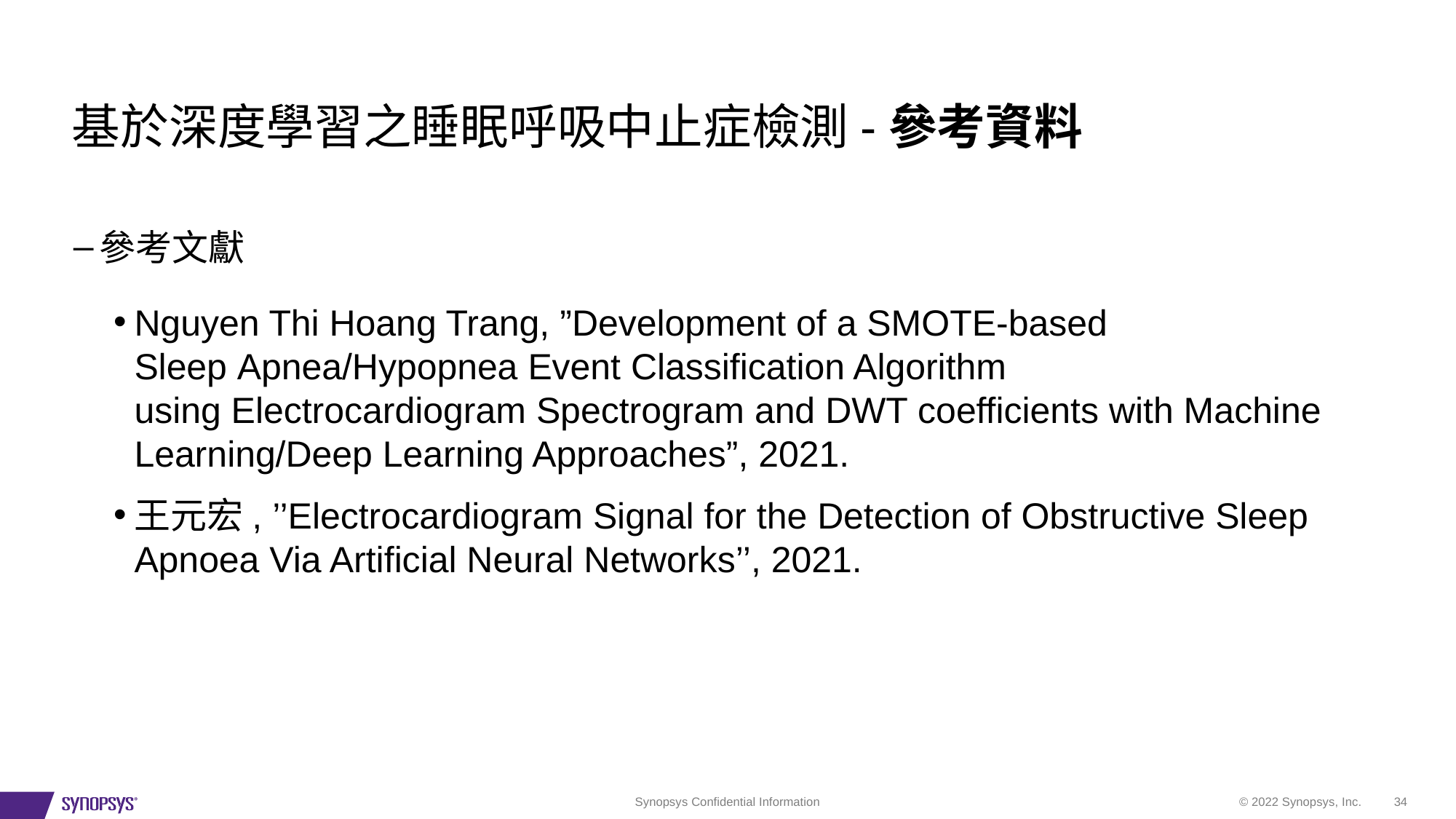

基於深度學習之睡眠呼吸中止症檢測-參考資料
參考文獻
Nguyen Thi Hoang Trang, ”Development of a SMOTE-based Sleep Apnea/Hypopnea Event Classification Algorithm using Electrocardiogram Spectrogram and DWT coefficients with Machine Learning/Deep Learning Approaches”, 2021.
王元宏, ’’Electrocardiogram Signal for the Detection of Obstructive Sleep Apnoea Via Artificial Neural Networks’’, 2021.